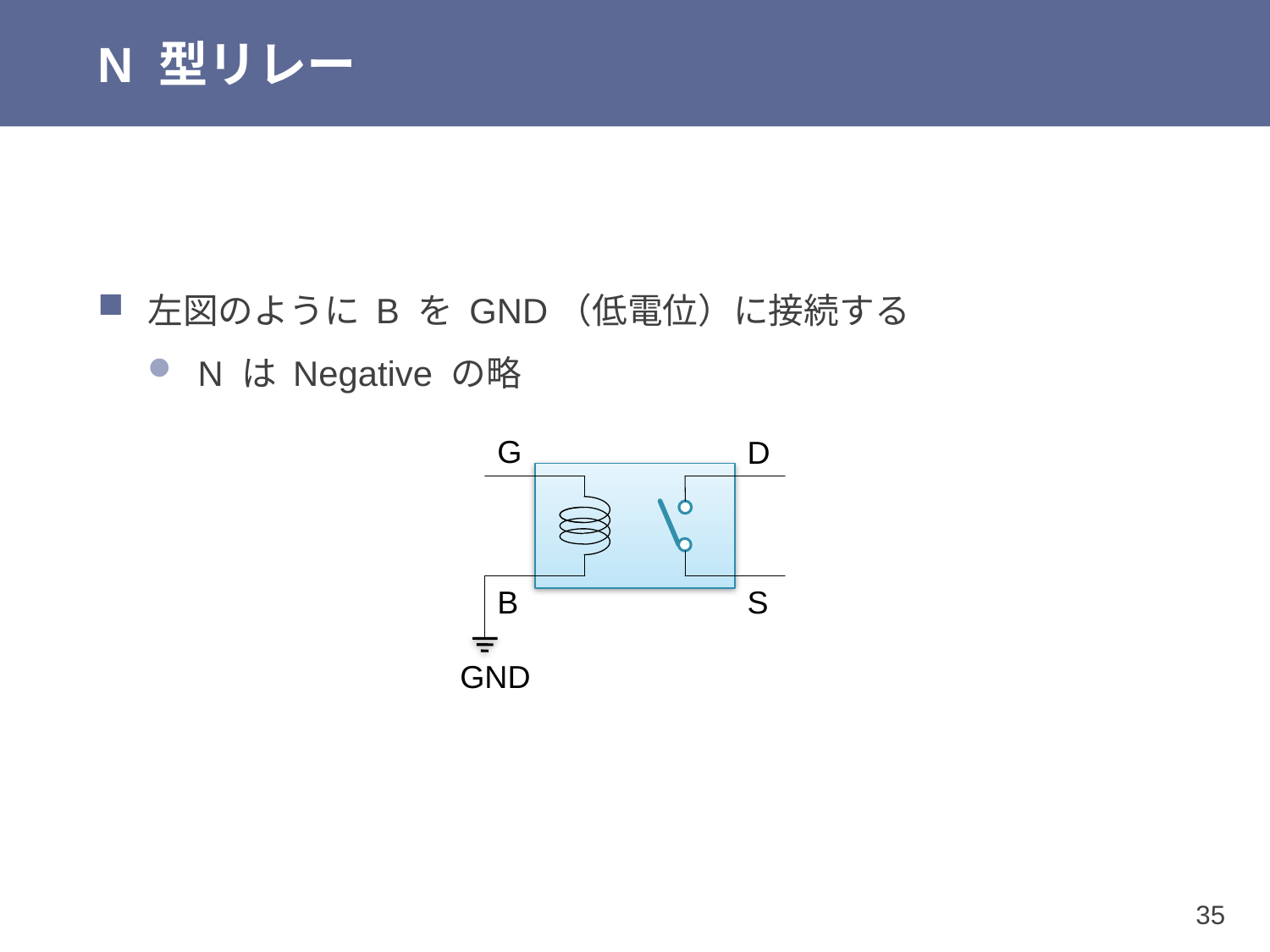

# N 型リレー
左図のように B を GND（低電位）に接続する
N は Negative の略
G
D

B
S
GND